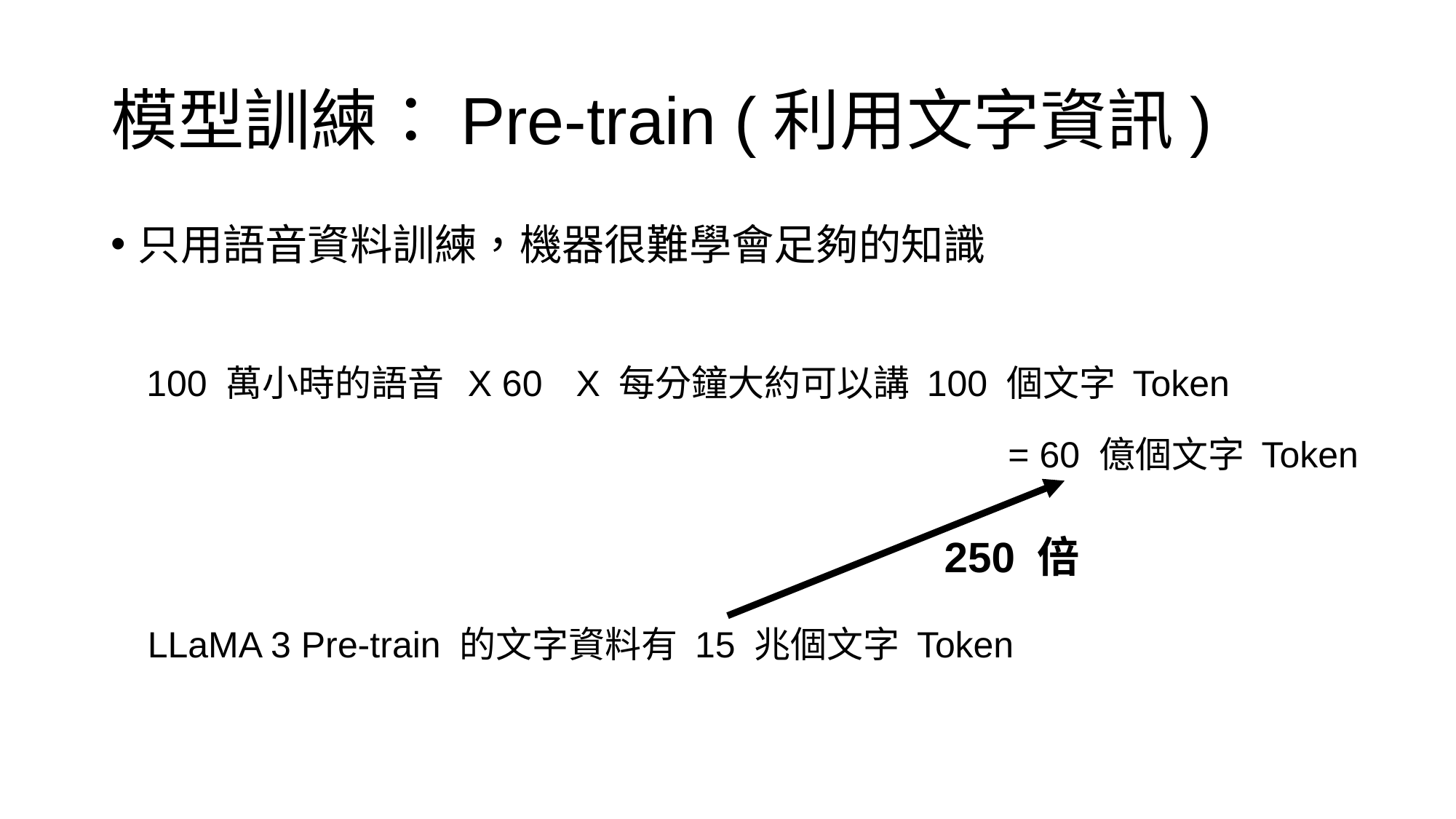

# 模型訓練：Pre-train (利用文字資訊)
只用語音資料訓練，機器很難學會足夠的知識
X 每分鐘大約可以講 100 個文字 Token
100 萬小時的語音
X 60
= 60 億個文字 Token
250 倍
LLaMA 3 Pre-train 的文字資料有 15 兆個文字 Token